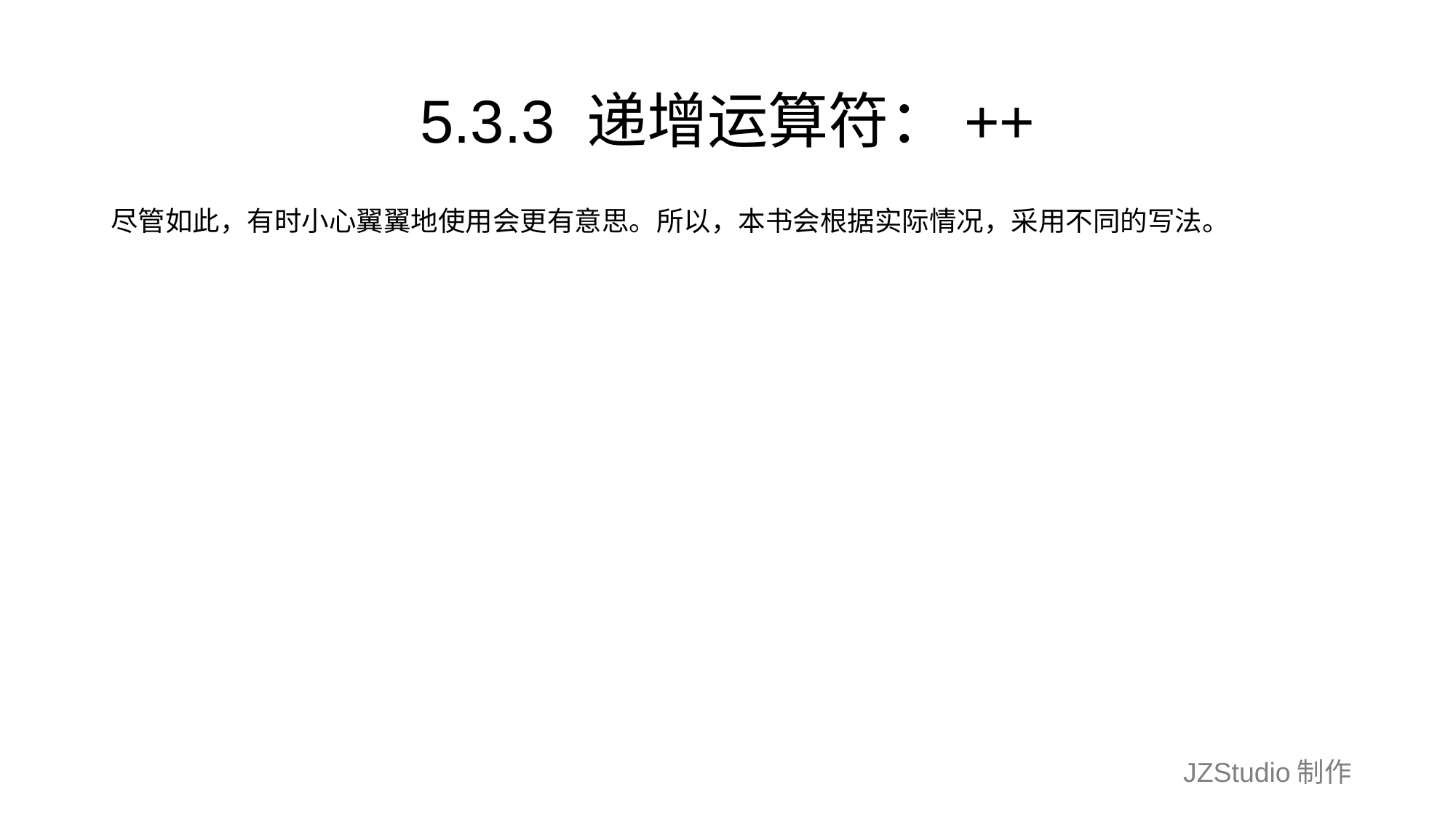

# 5.3.3 递增运算符：++
尽管如此，有时小心翼翼地使用会更有意思。所以，本书会根据实际情况，采用不同的写法。